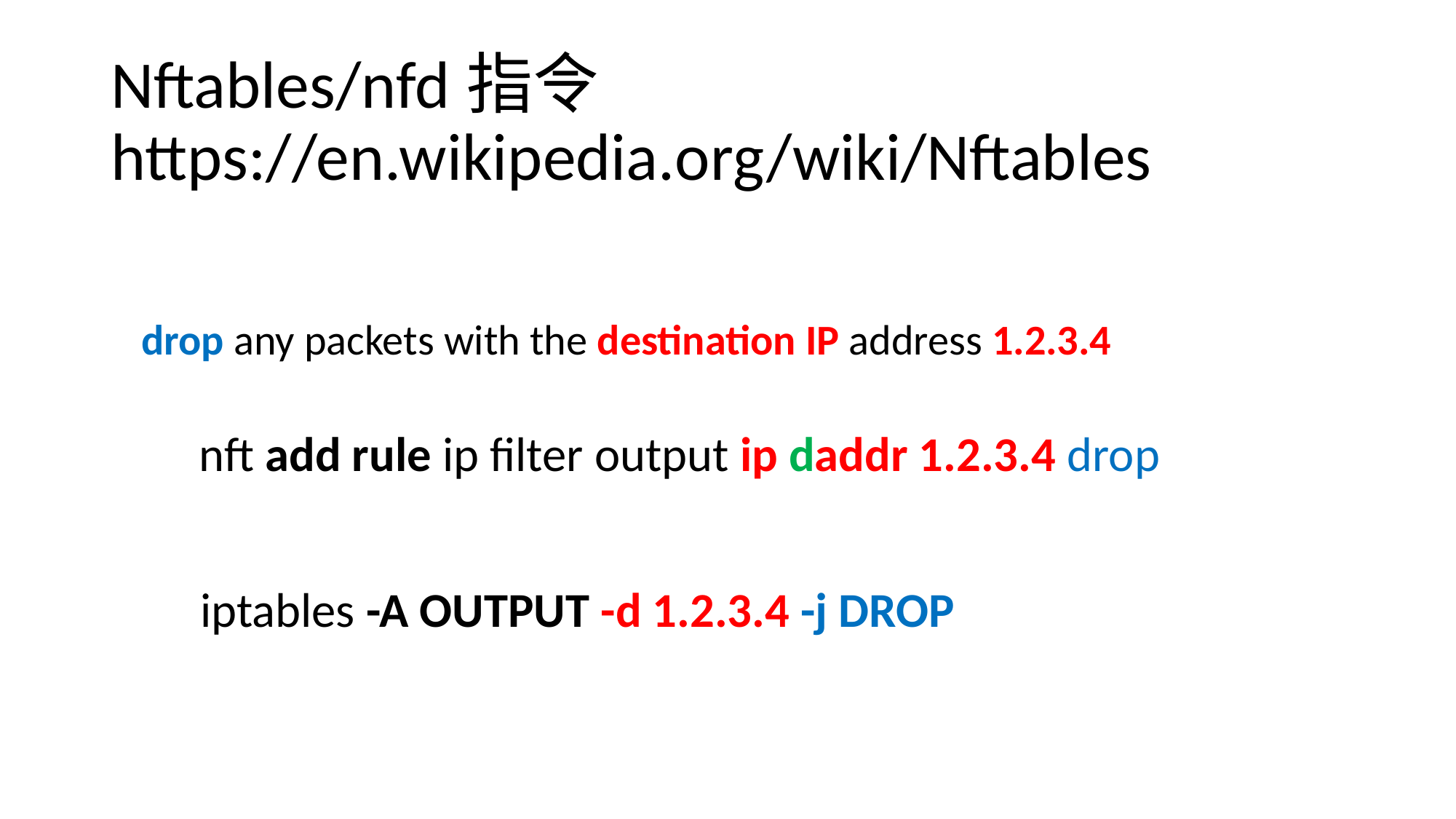

# Nftables/nfd指令 https://en.wikipedia.org/wiki/Nftables
drop any packets with the destination IP address 1.2.3.4
nft add rule ip filter output ip daddr 1.2.3.4 drop
iptables -A OUTPUT -d 1.2.3.4 -j DROP